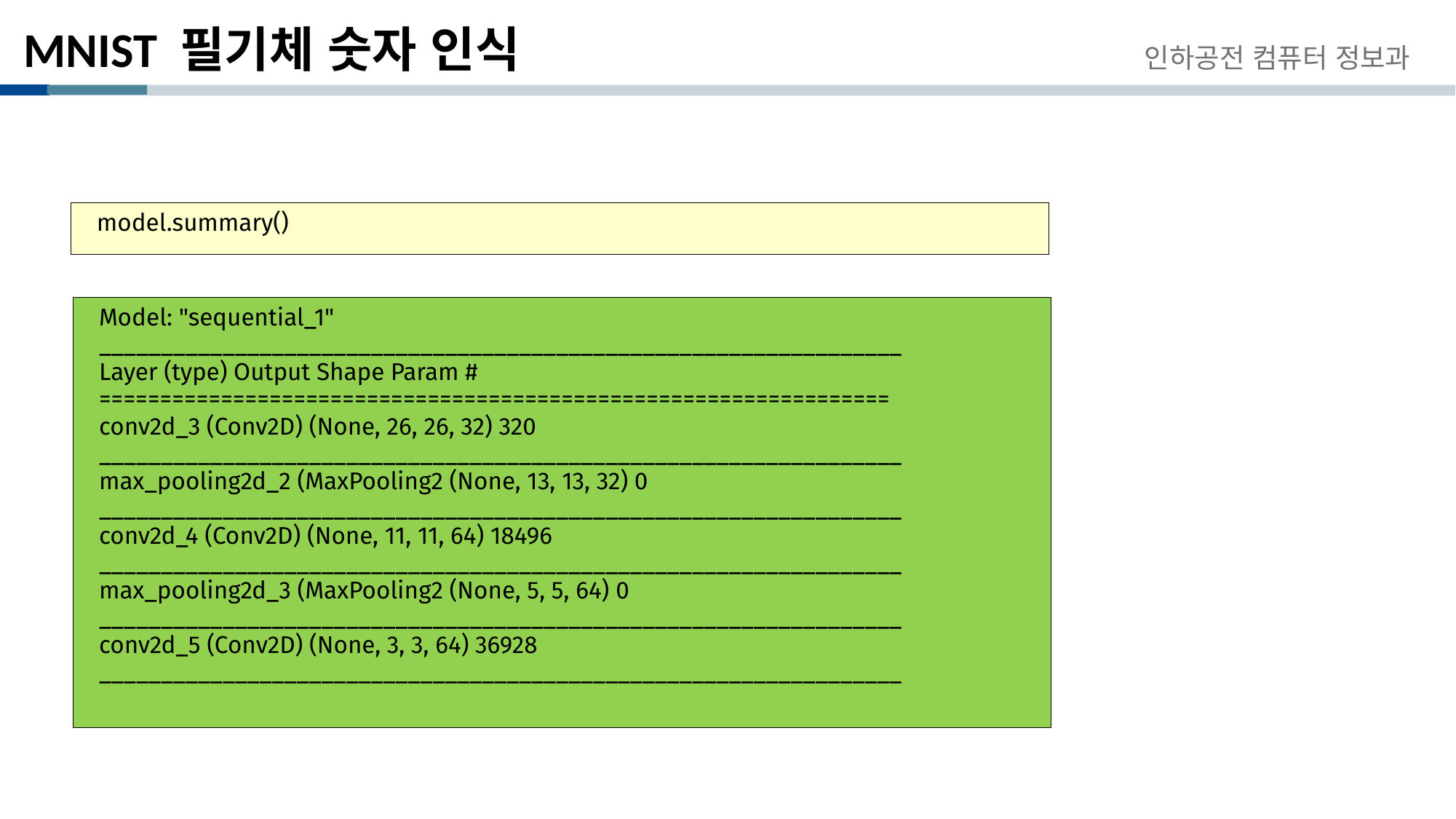

# MNIST 필기체 숫자 인식
인하공전 컴퓨터 정보과
model.summary()
Model: "sequential_1"
_________________________________________________________________
Layer (type) Output Shape Param #
=================================================================
conv2d_3 (Conv2D) (None, 26, 26, 32) 320
_________________________________________________________________
max_pooling2d_2 (MaxPooling2 (None, 13, 13, 32) 0
_________________________________________________________________
conv2d_4 (Conv2D) (None, 11, 11, 64) 18496
_________________________________________________________________
max_pooling2d_3 (MaxPooling2 (None, 5, 5, 64) 0
_________________________________________________________________
conv2d_5 (Conv2D) (None, 3, 3, 64) 36928
_________________________________________________________________